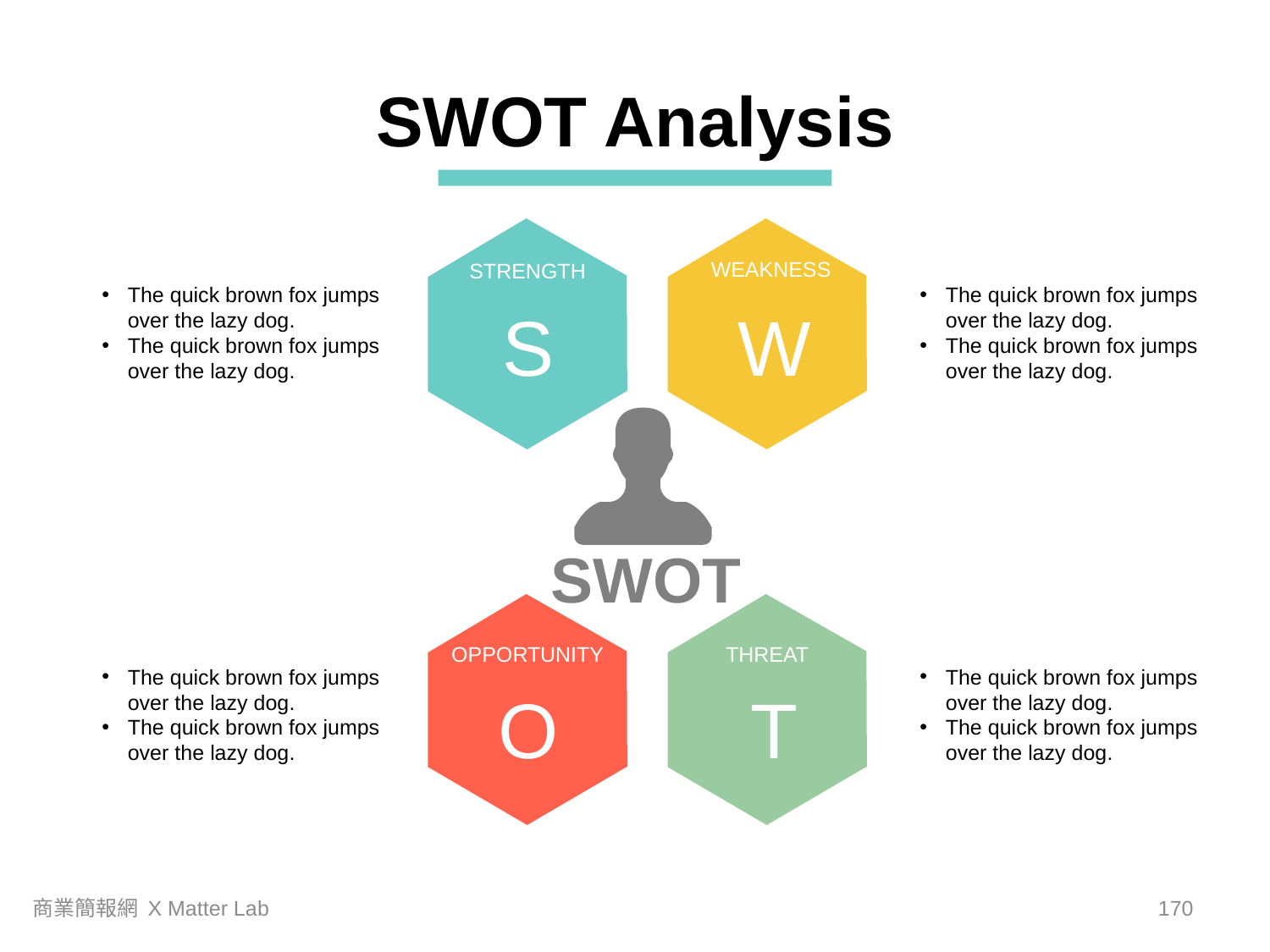

SWOT Analysis

WEAKNESS
STRENGTH

SWOT

OPPORTUNITY
THREAT
The quick brown fox jumps over the lazy dog.
The quick brown fox jumps over the lazy dog.
The quick brown fox jumps over the lazy dog.
The quick brown fox jumps over the lazy dog.
S
W
The quick brown fox jumps over the lazy dog.
The quick brown fox jumps over the lazy dog.
The quick brown fox jumps over the lazy dog.
The quick brown fox jumps over the lazy dog.
O
T
商業簡報網 X Matter Lab
170